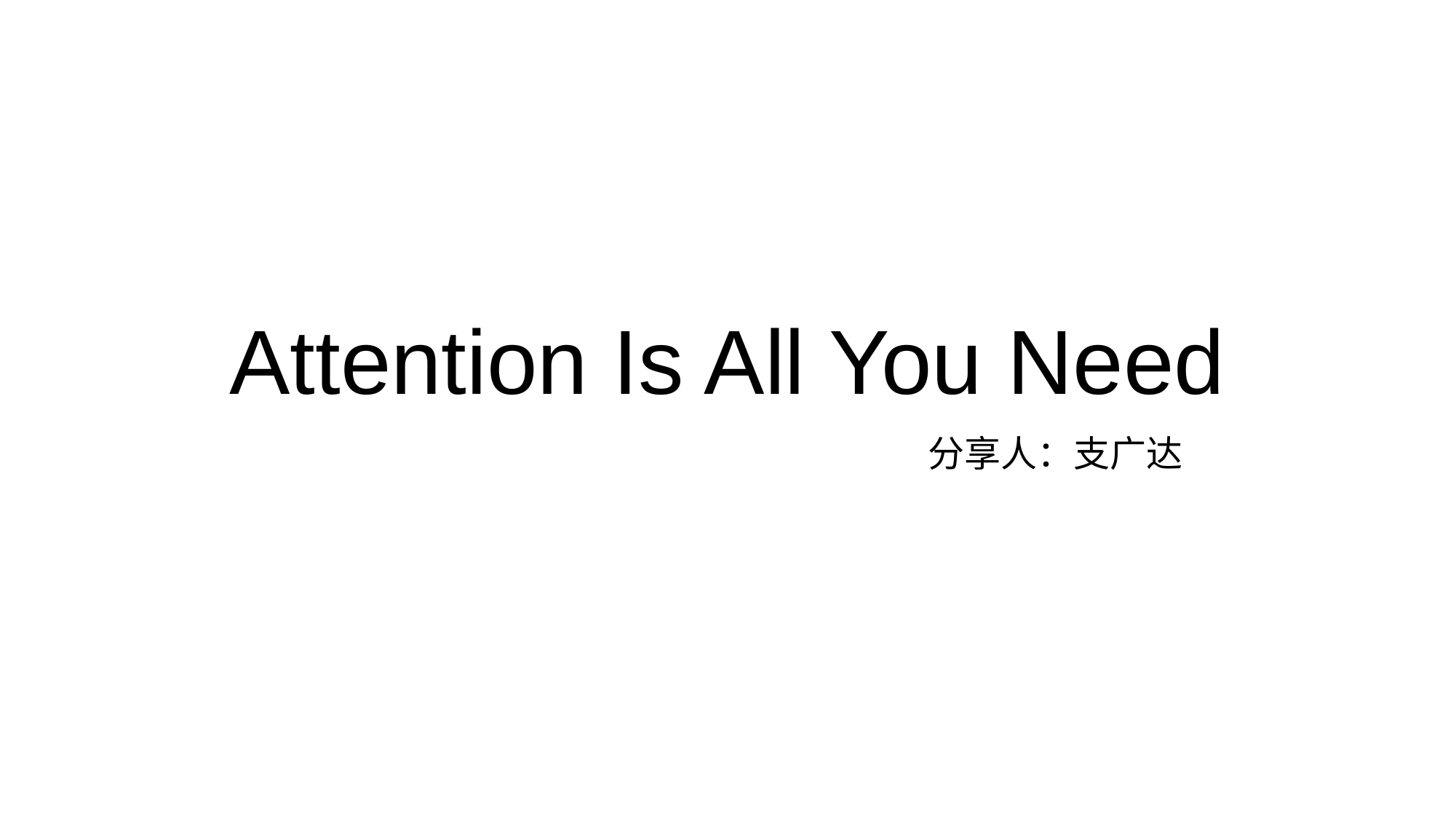

# Attention Is All You Need
						分享人：支广达